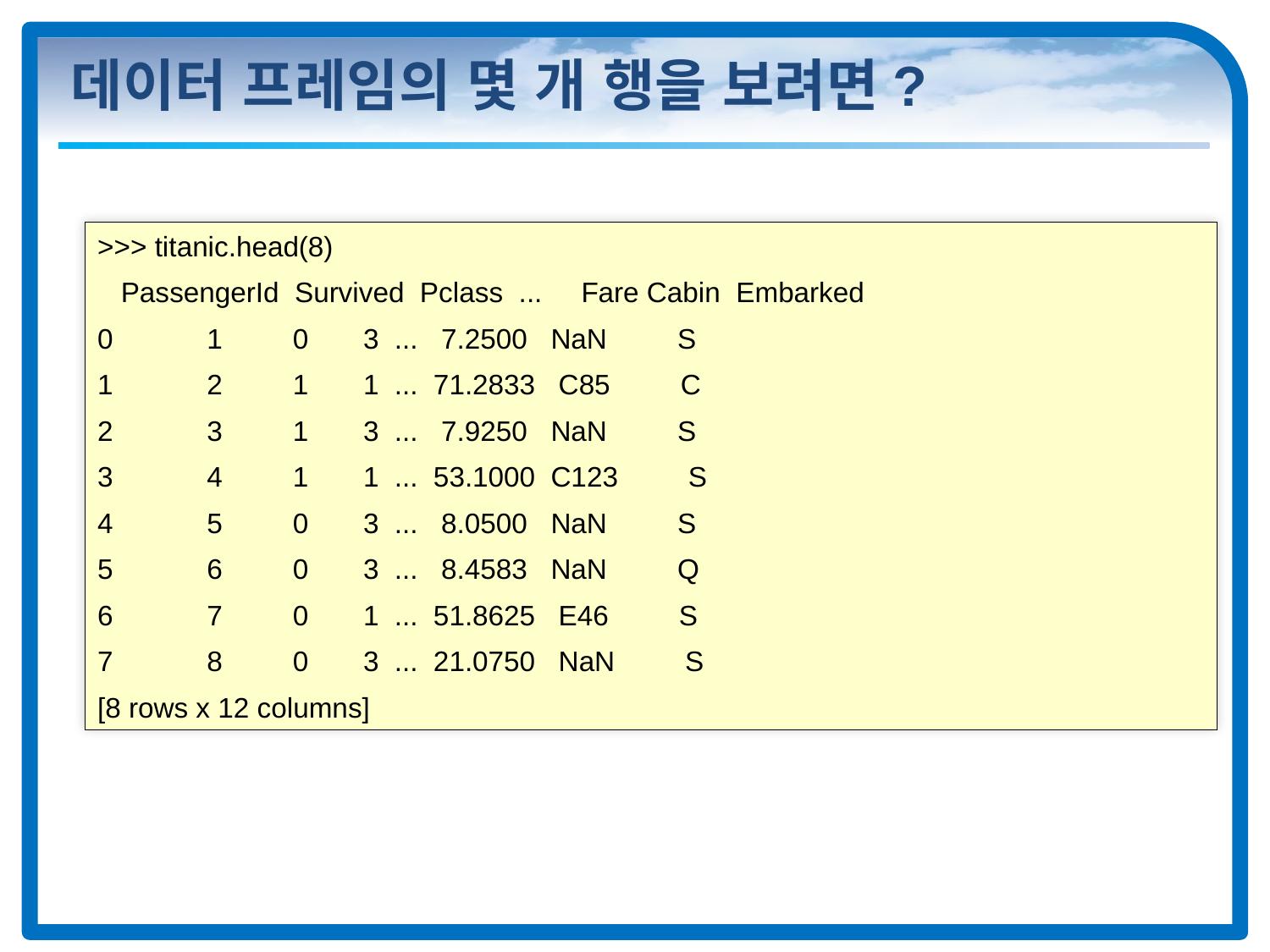

# 데이터 프레임의 몇 개 행을 보려면?
>>> titanic.head(8)
   PassengerId  Survived  Pclass  ...     Fare Cabin  Embarked
0            1         0       3  ...   7.2500   NaN         S
1            2         1       1  ...  71.2833   C85         C
2            3         1       3  ...   7.9250   NaN         S
3            4         1       1  ...  53.1000  C123         S
4            5         0       3  ...   8.0500   NaN         S
5            6         0       3  ...   8.4583   NaN         Q
6            7         0       1  ...  51.8625   E46         S
7            8         0       3  ...  21.0750   NaN         S
[8 rows x 12 columns]